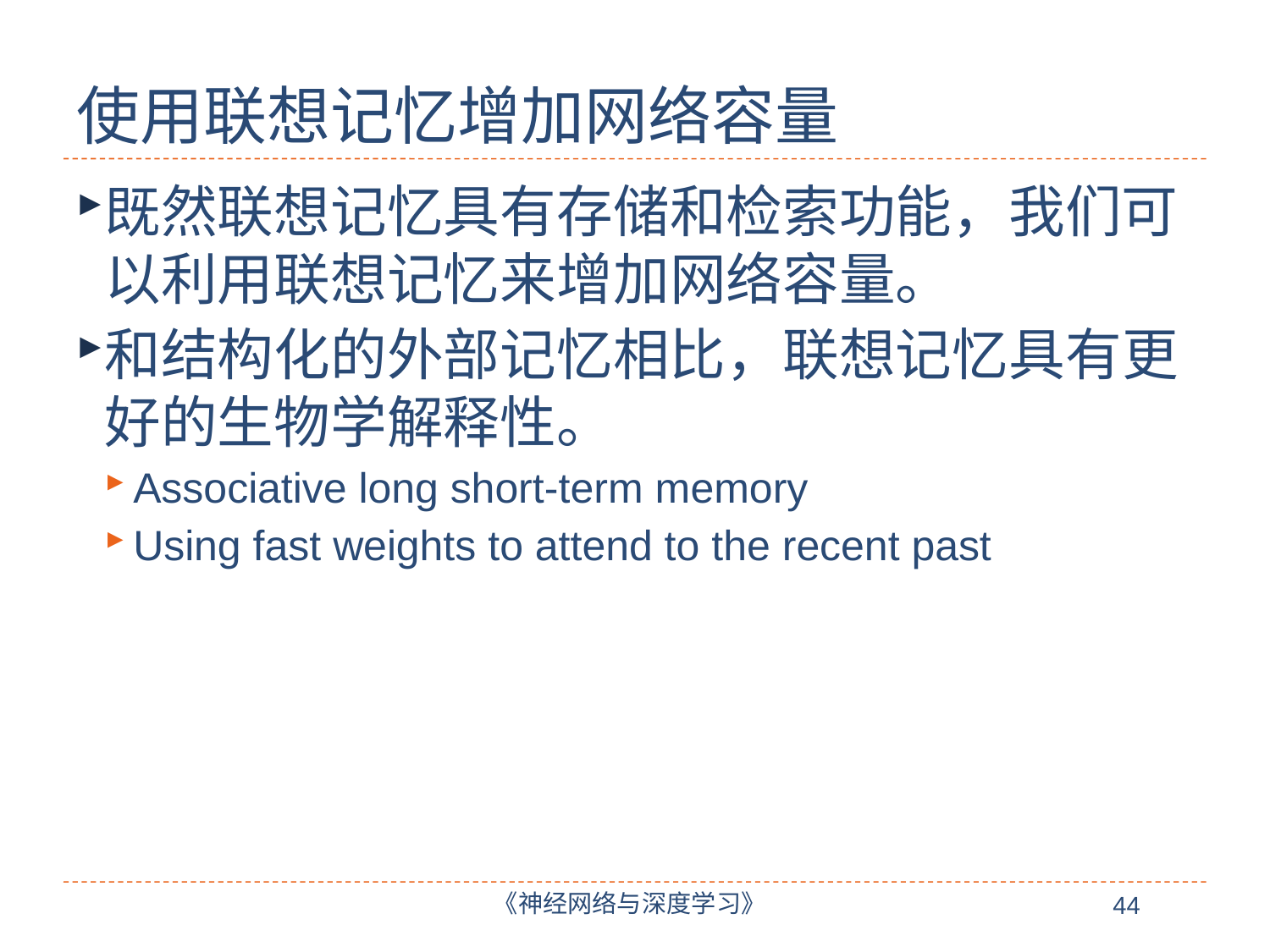

# 使用联想记忆增加网络容量
既然联想记忆具有存储和检索功能，我们可以利用联想记忆来增加网络容量。
和结构化的外部记忆相比，联想记忆具有更好的生物学解释性。
Associative long short-term memory
Using fast weights to attend to the recent past